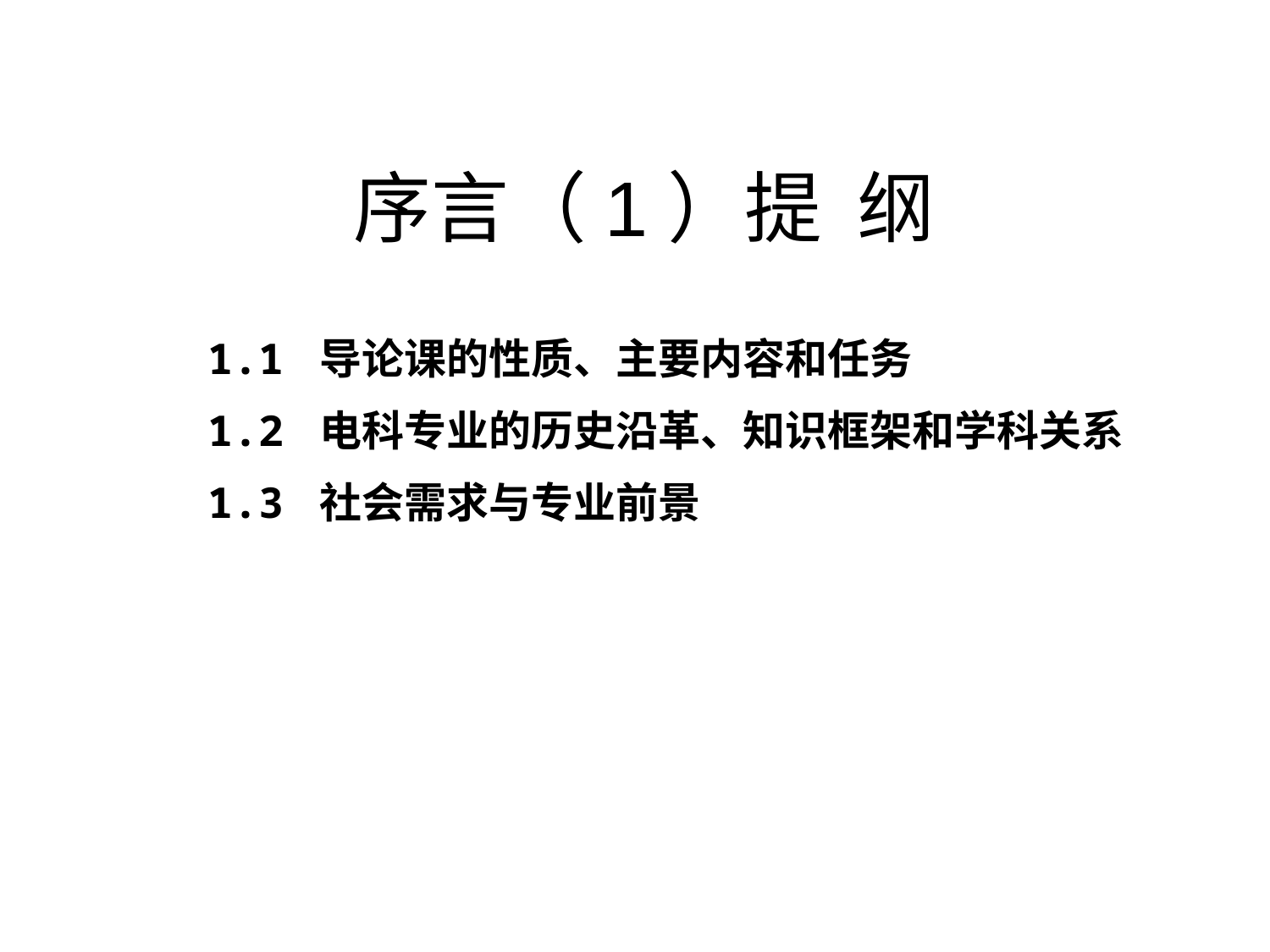

# 序言（1）提  纲
1.1 导论课的性质、主要内容和任务
1.2 电科专业的历史沿革、知识框架和学科关系
1.3 社会需求与专业前景